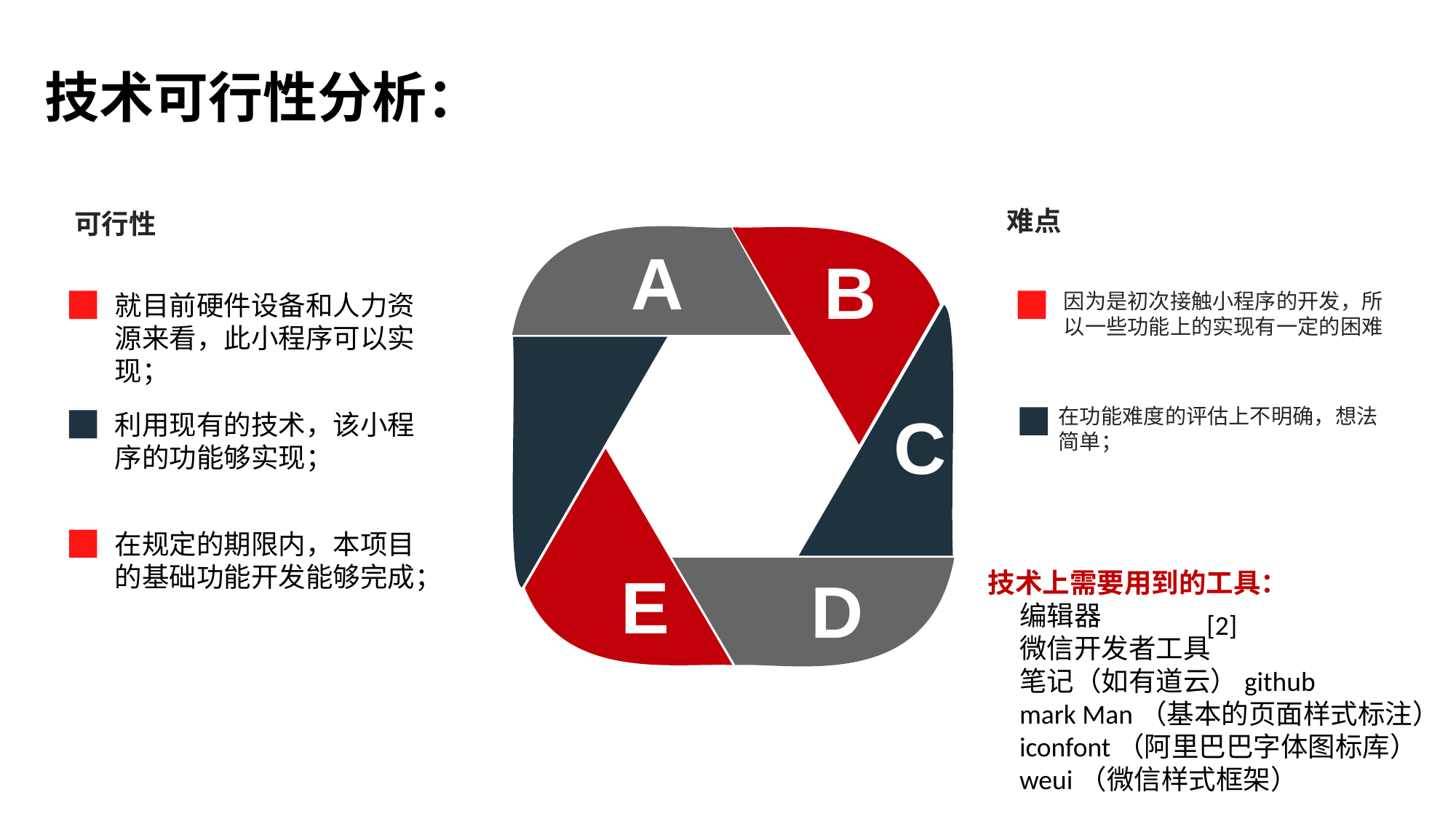

技术可行性分析：
难点
可行性

A
B
就目前硬件设备和人力资源来看，此小程序可以实现；

因为是初次接触小程序的开发，所以一些功能上的实现有一定的困难

C
在功能难度的评估上不明确，想法简单；

利用现有的技术，该小程序的功能够实现；

在规定的期限内，本项目的基础功能开发能够完成；

E

D
技术上需要用到的工具：
编辑器
微信开发者工具
笔记（如有道云）github
mark Man（基本的页面样式标注）
iconfont（阿里巴巴字体图标库）
weui（微信样式框架）
[2]